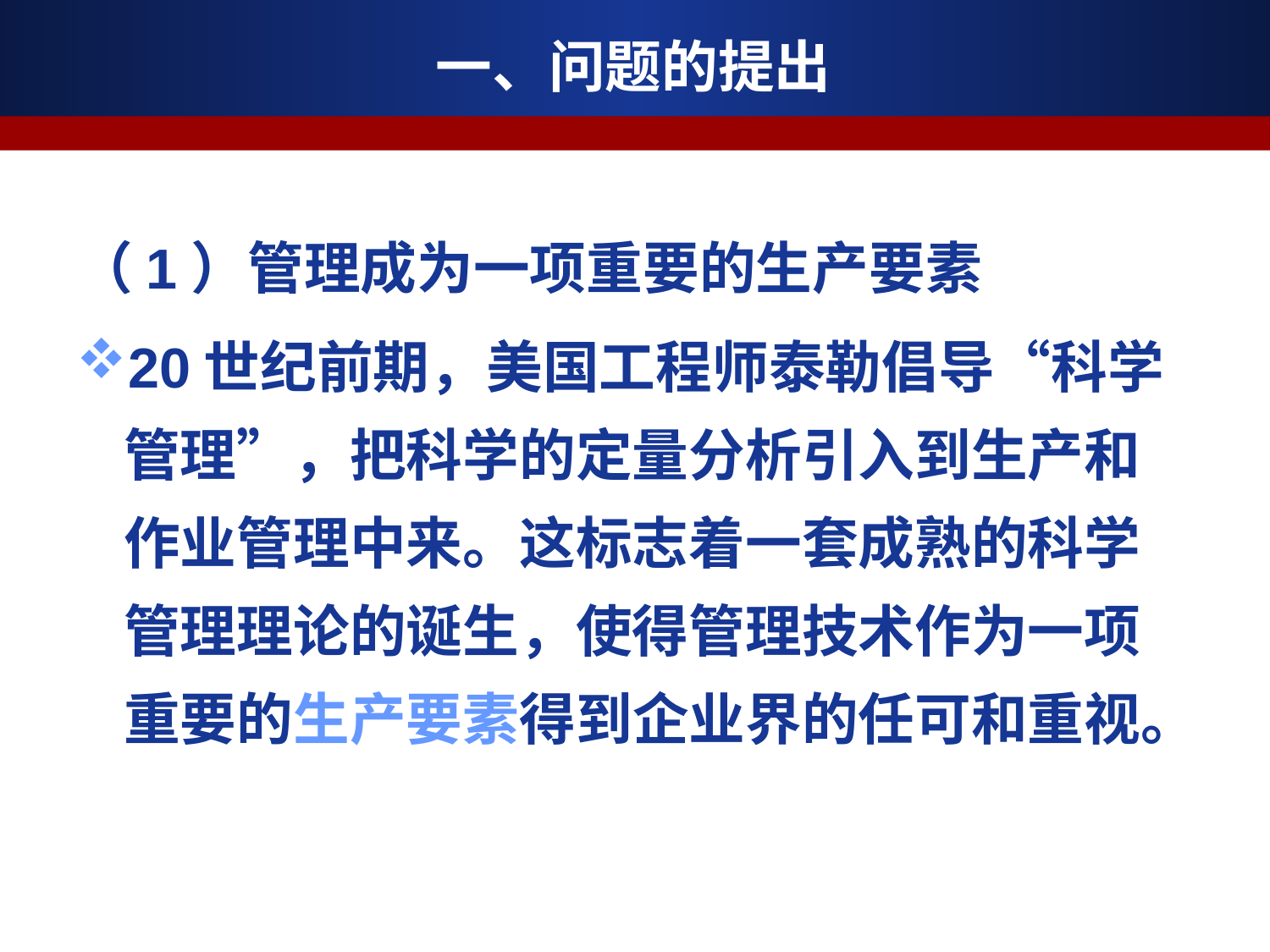

# 一、问题的提出
（1）管理成为一项重要的生产要素
20世纪前期，美国工程师泰勒倡导“科学管理”，把科学的定量分析引入到生产和作业管理中来。这标志着一套成熟的科学管理理论的诞生，使得管理技术作为一项重要的生产要素得到企业界的任可和重视。